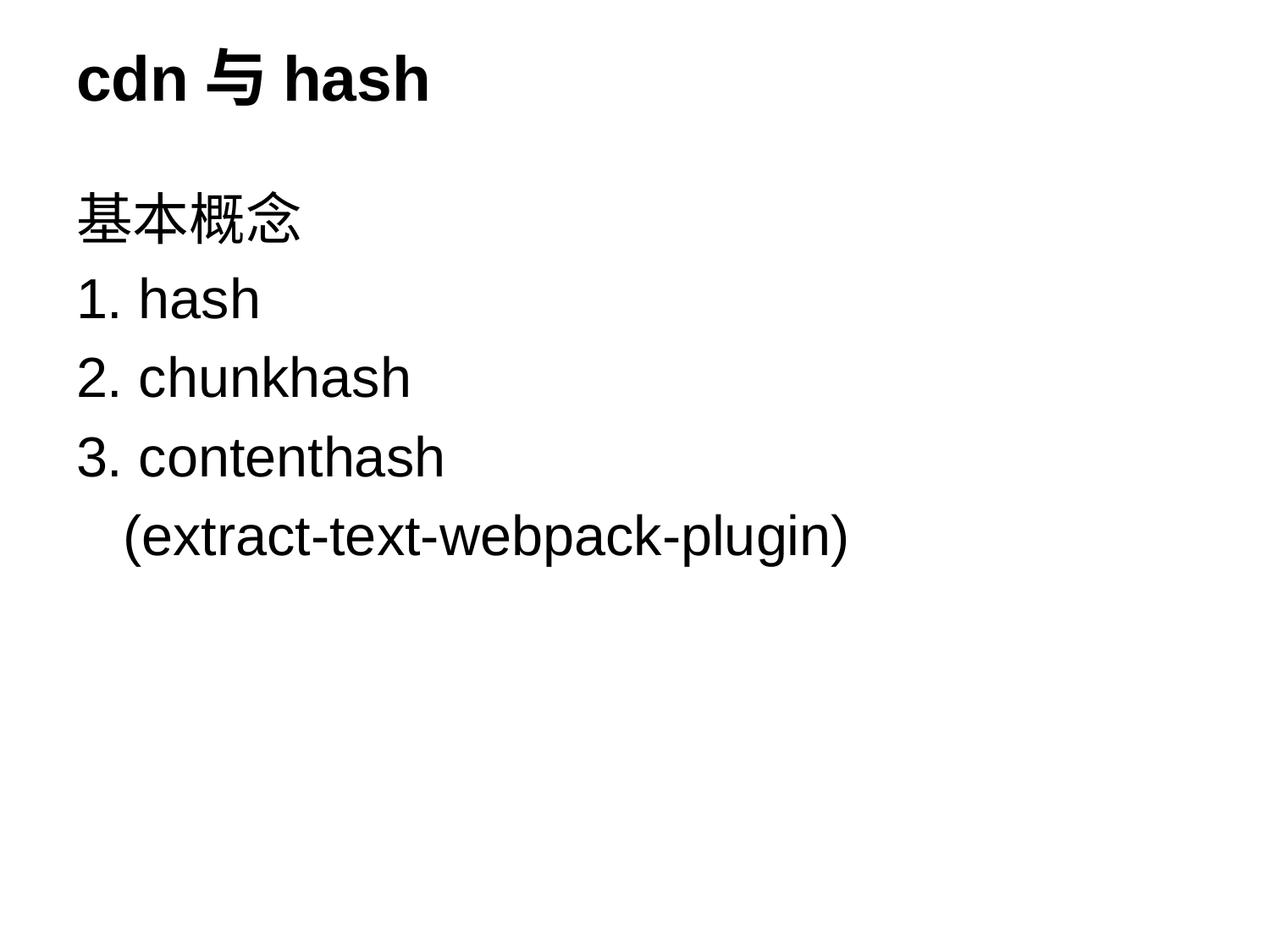

cdn与hash
基本概念
1. hash
2. chunkhash
3. contenthash
   (extract-text-webpack-plugin)